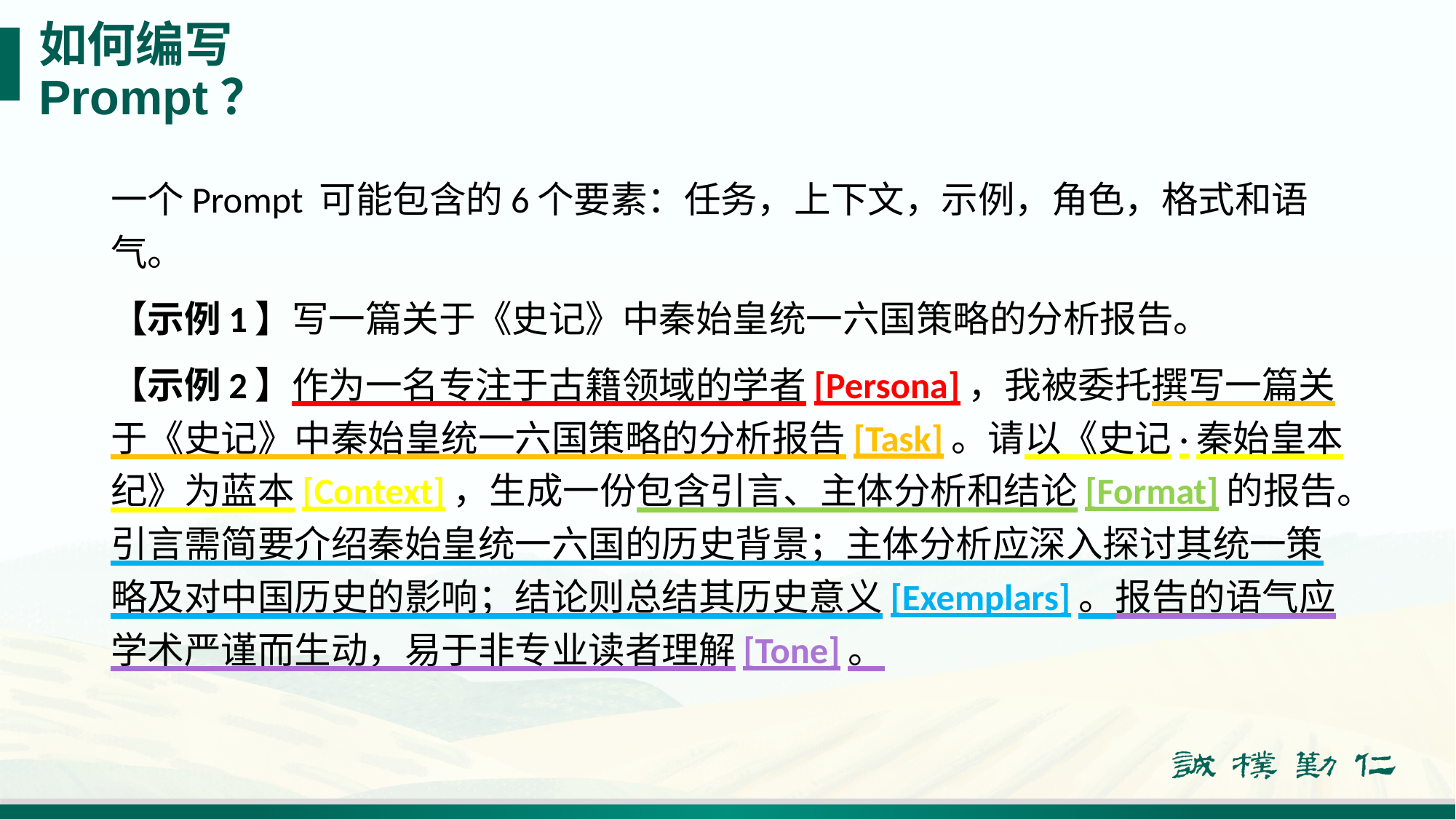

# 如何编写Prompt？
一个Prompt 可能包含的6个要素：任务，上下文，示例，角色，格式和语气。
【示例1】写一篇关于《史记》中秦始皇统一六国策略的分析报告。
【示例2】作为一名专注于古籍领域的学者[Persona]，我被委托撰写一篇关于《史记》中秦始皇统一六国策略的分析报告[Task]。请以《史记·秦始皇本纪》为蓝本[Context]，生成一份包含引言、主体分析和结论[Format]的报告。引言需简要介绍秦始皇统一六国的历史背景；主体分析应深入探讨其统一策略及对中国历史的影响；结论则总结其历史意义[Exemplars]。报告的语气应学术严谨而生动，易于非专业读者理解[Tone]。